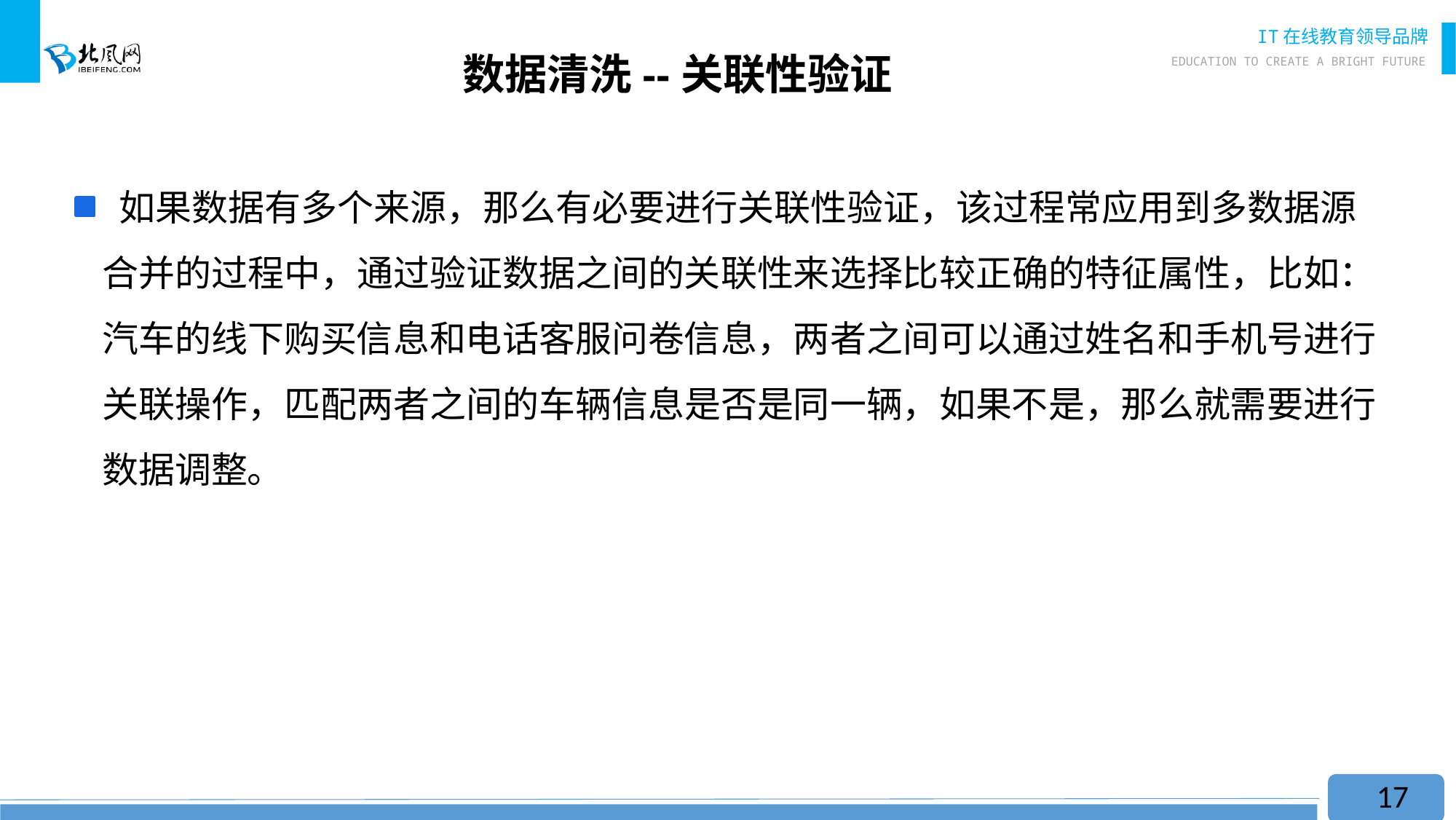

# 数据清洗--关联性验证
 如果数据有多个来源，那么有必要进行关联性验证，该过程常应用到多数据源合并的过程中，通过验证数据之间的关联性来选择比较正确的特征属性，比如：汽车的线下购买信息和电话客服问卷信息，两者之间可以通过姓名和手机号进行关联操作，匹配两者之间的车辆信息是否是同一辆，如果不是，那么就需要进行数据调整。